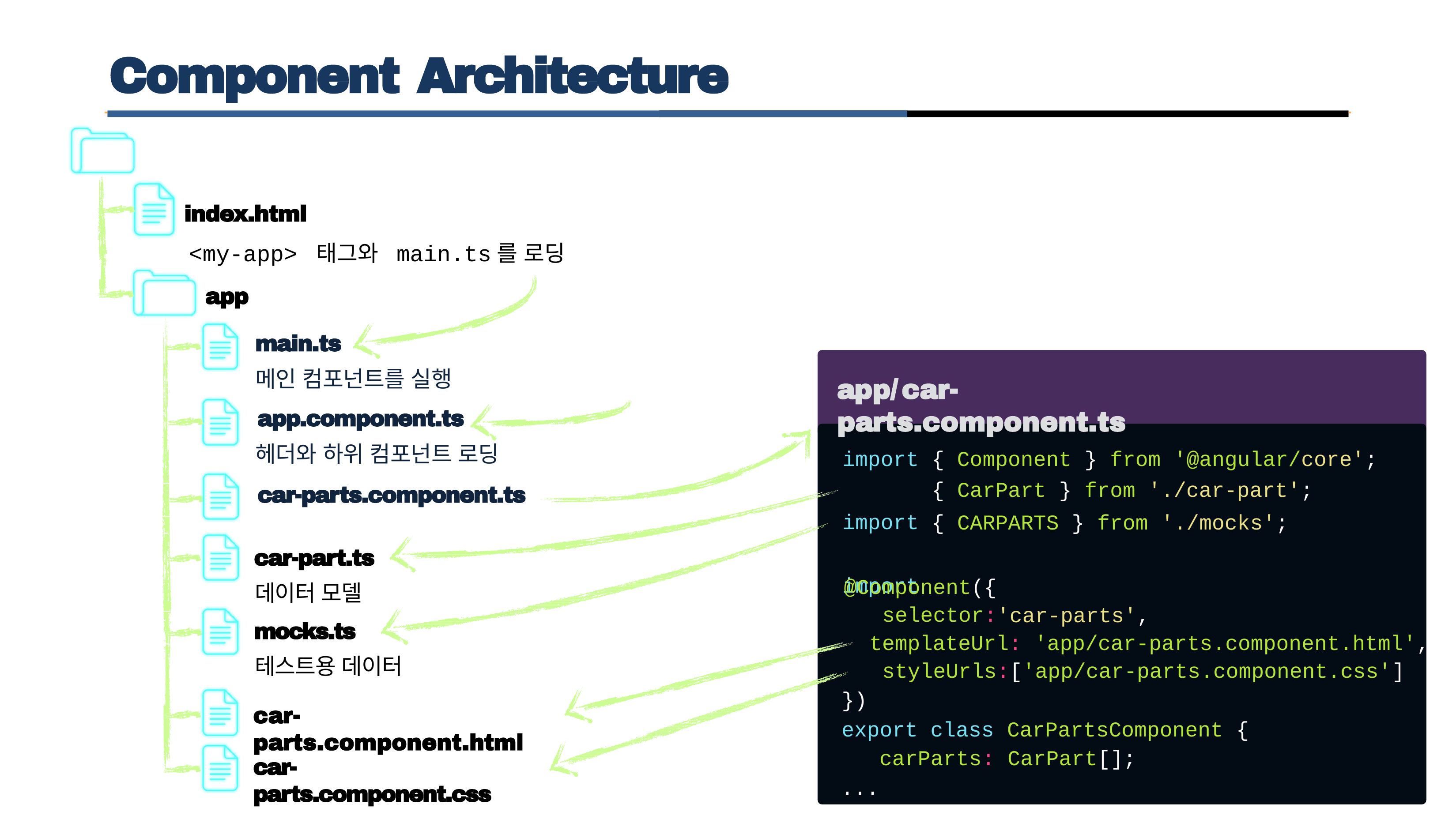

# Component Architecture

index.html
 <my-app> 태그와  main.ts를 로딩
app

main.ts
메인 컴포넌트를 실행
app.component.ts
헤더와 하위 컴포넌트 로딩
car-parts.component.ts

app/car-parts.component.ts

import  import  import
{ Component
{ CarPart }
{
} from
'@angular/core';

from
'./car-part';

CARPARTS }
from './mocks';

car-part.ts
데이터 모델
mocks.ts
테스트용 데이터

@Component({  selector:

'car-parts',

templateUrl: 'app/car-parts.component.html',  styleUrls:['app/car-parts.component.css']

})
export class CarPartsComponent {  carParts: CarPart[];
...
car-parts.component.html

car-parts.component.css